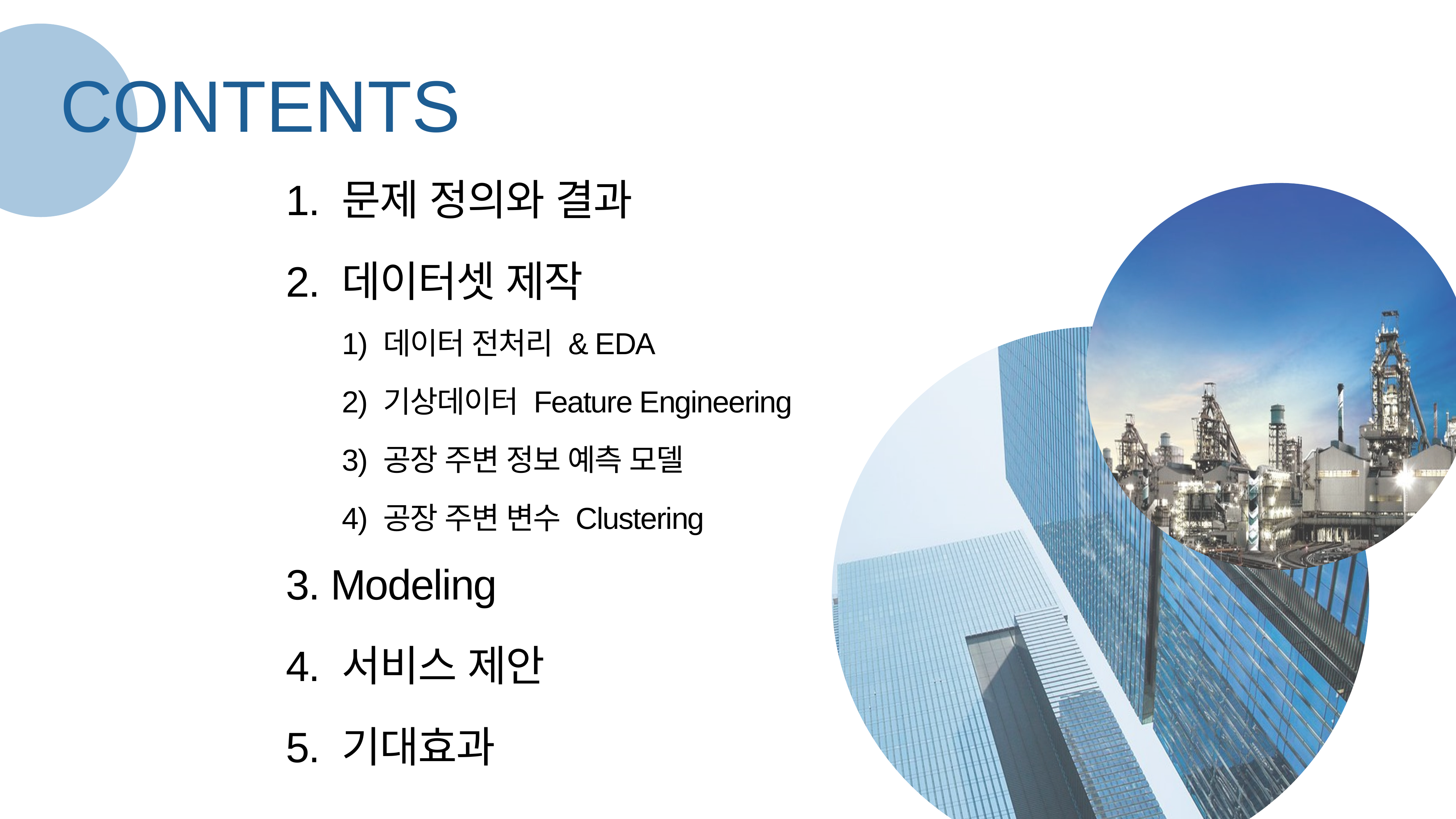

CONTENTS
1. 문제 정의와 결과

2. 데이터셋 제작

3. Modeling
4. 서비스 제안

5. 기대효과
1) 데이터 전처리 & EDA
2) 기상데이터 Feature Engineering
3) 공장 주변 정보 예측 모델

4) 공장 주변 변수 Clustering